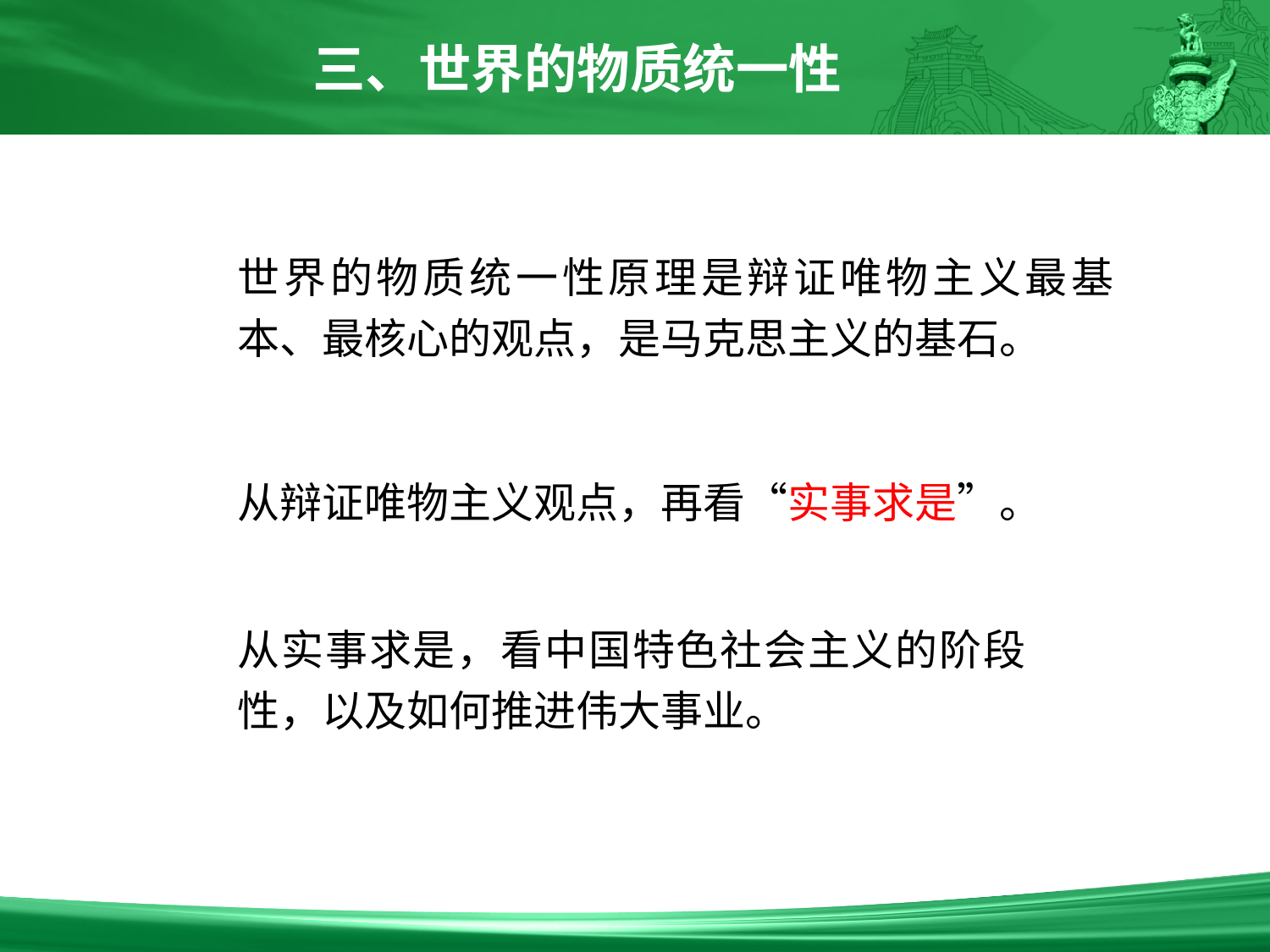

三、世界的物质统一性
世界的物质统一性原理是辩证唯物主义最基本、最核心的观点，是马克思主义的基石。
从辩证唯物主义观点，再看“实事求是”。
从实事求是，看中国特色社会主义的阶段性，以及如何推进伟大事业。